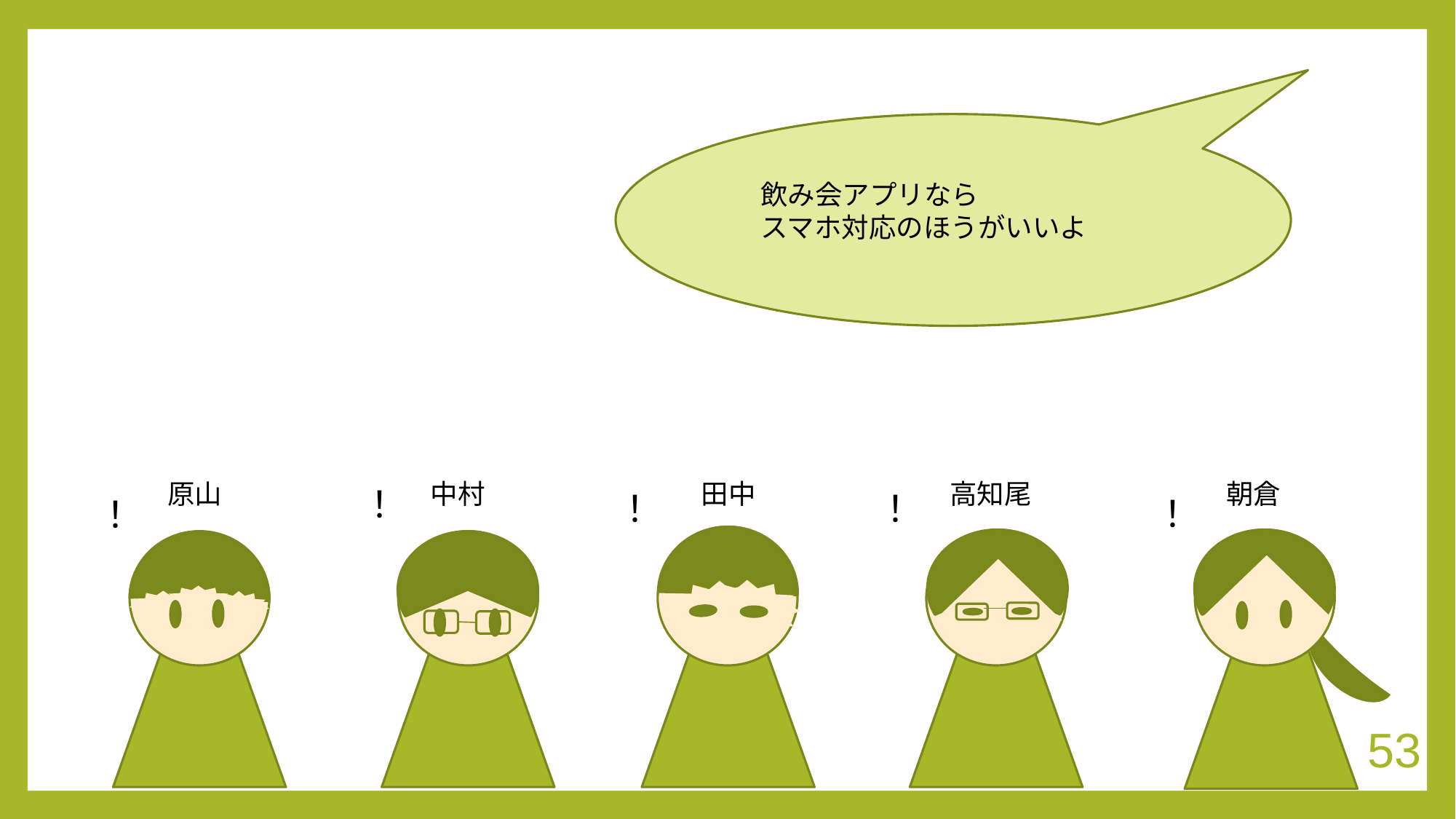

飲み会アプリなら
スマホ対応のほうがいいよ
原山
中村
田中
高知尾
朝倉
！
！
！
！
！

53